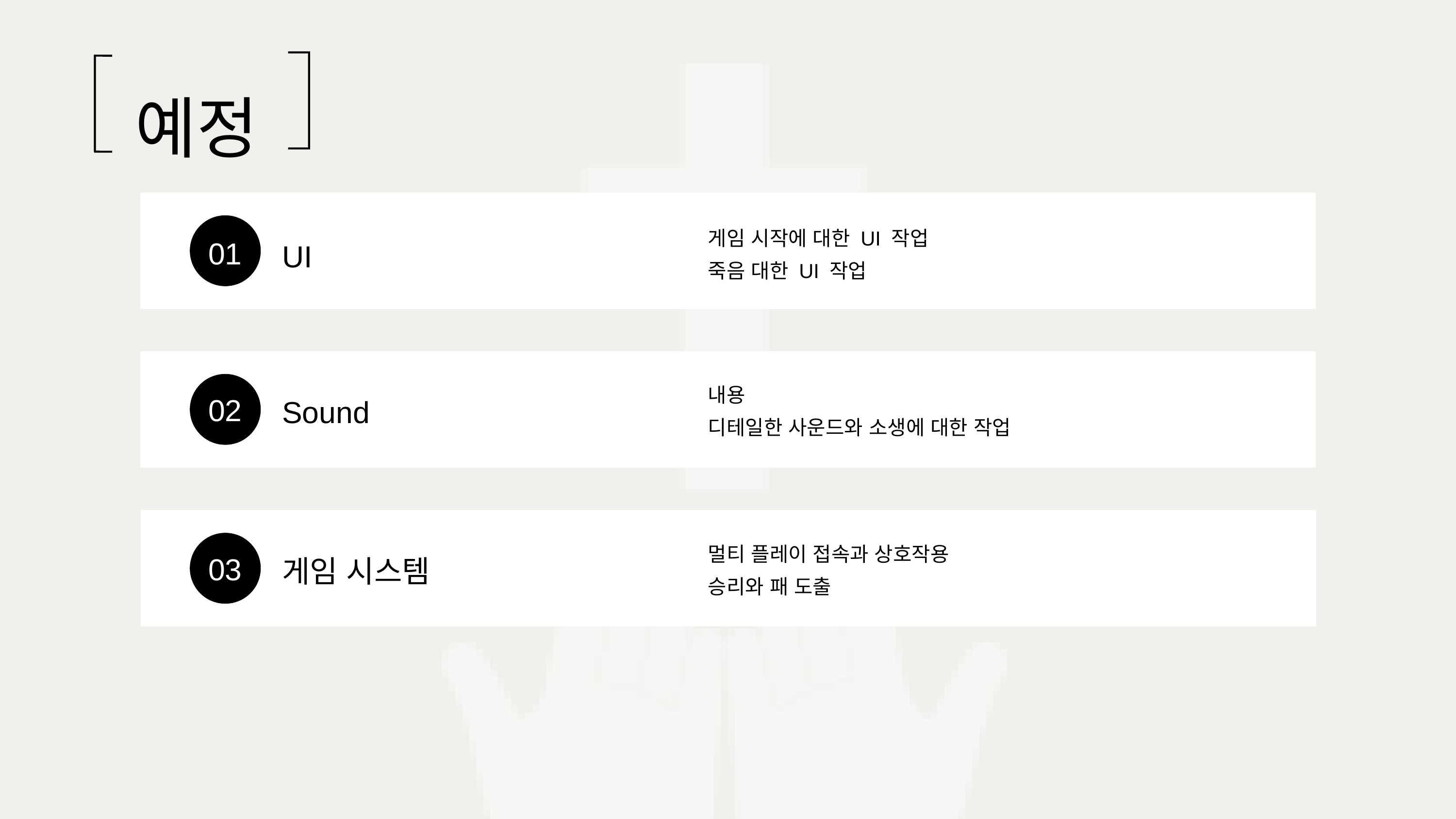

예정

게임 시작에 대한 UI 작업
죽음 대한 UI 작업
UI
01

내용
디테일한 사운드와 소생에 대한 작업
Sound

02

멀티 플레이 접속과 상호작용
승리와 패 도출
게임 시스템
03